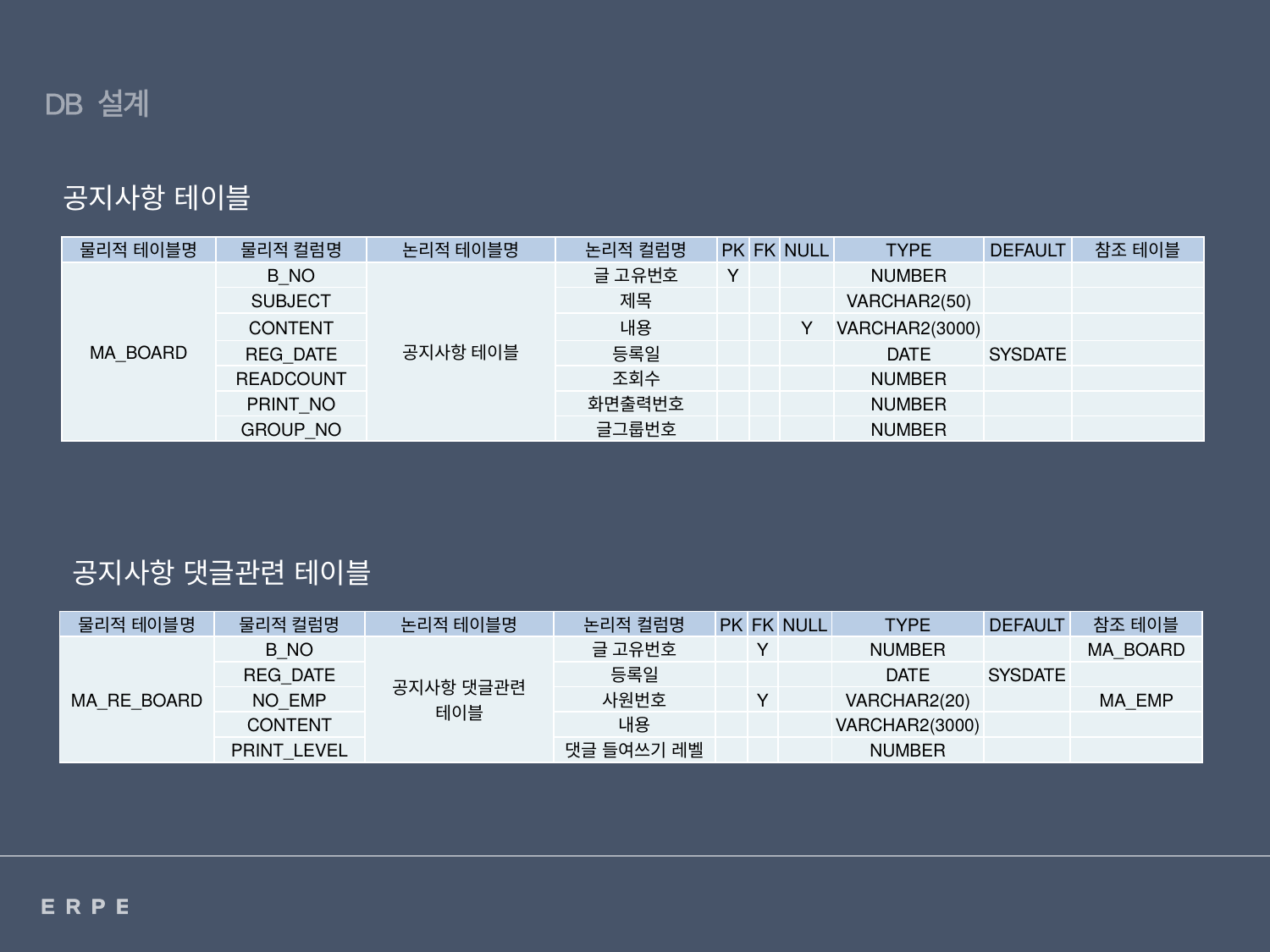

DB 설계
공지사항 테이블
| 물리적 테이블명 | 물리적 컬럼명 | 논리적 테이블명 | 논리적 컬럼명 | PK | FK | NULL | TYPE | DEFAULT | 참조 테이블 |
| --- | --- | --- | --- | --- | --- | --- | --- | --- | --- |
| MA\_BOARD | B\_NO | 공지사항 테이블 | 글 고유번호 | Y |  |  | NUMBER |  |  |
|  | SUBJECT |  | 제목 |  |  |  | VARCHAR2(50) |  |  |
|  | CONTENT |  | 내용 |  |  | Y | VARCHAR2(3000) |  |  |
|  | REG\_DATE |  | 등록일 |  |  |  | DATE | SYSDATE |  |
|  | READCOUNT |  | 조회수 |  |  |  | NUMBER |  |  |
|  | PRINT\_NO |  | 화면출력번호 |  |  |  | NUMBER |  |  |
|  | GROUP\_NO |  | 글그룹번호 |  |  |  | NUMBER |  |  |
공지사항 댓글관련 테이블
| 물리적 테이블명 | 물리적 컬럼명 | 논리적 테이블명 | 논리적 컬럼명 | PK | FK | NULL | TYPE | DEFAULT | 참조 테이블 |
| --- | --- | --- | --- | --- | --- | --- | --- | --- | --- |
| MA\_RE\_BOARD | B\_NO | 공지사항 댓글관련 테이블 | 글 고유번호 |  | Y |  | NUMBER |  | MA\_BOARD |
|  | REG\_DATE |  | 등록일 |  |  |  | DATE | SYSDATE |  |
|  | NO\_EMP |  | 사원번호 |  | Y |  | VARCHAR2(20) |  | MA\_EMP |
|  | CONTENT |  | 내용 |  |  |  | VARCHAR2(3000) |  |  |
|  | PRINT\_LEVEL |  | 댓글 들여쓰기 레벨 |  |  |  | NUMBER |  |  |

ERPERP